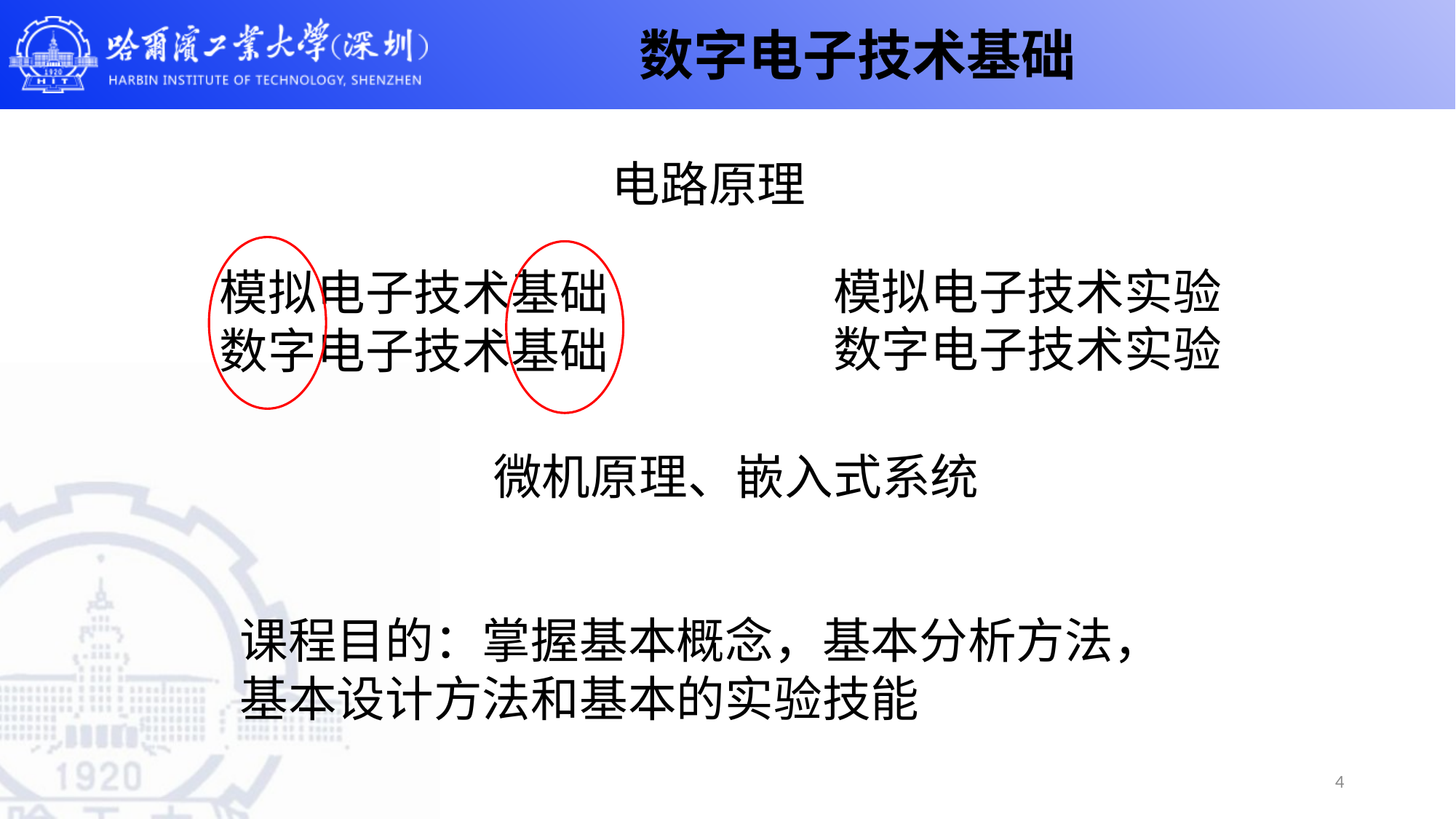

数字电子技术基础
电路原理

模拟电子技术实验
数字电子技术实验
模拟电子技术基础
数字电子技术基础
微机原理、嵌入式系统
课程目的：掌握基本概念，基本分析方法，基本设计方法和基本的实验技能
4